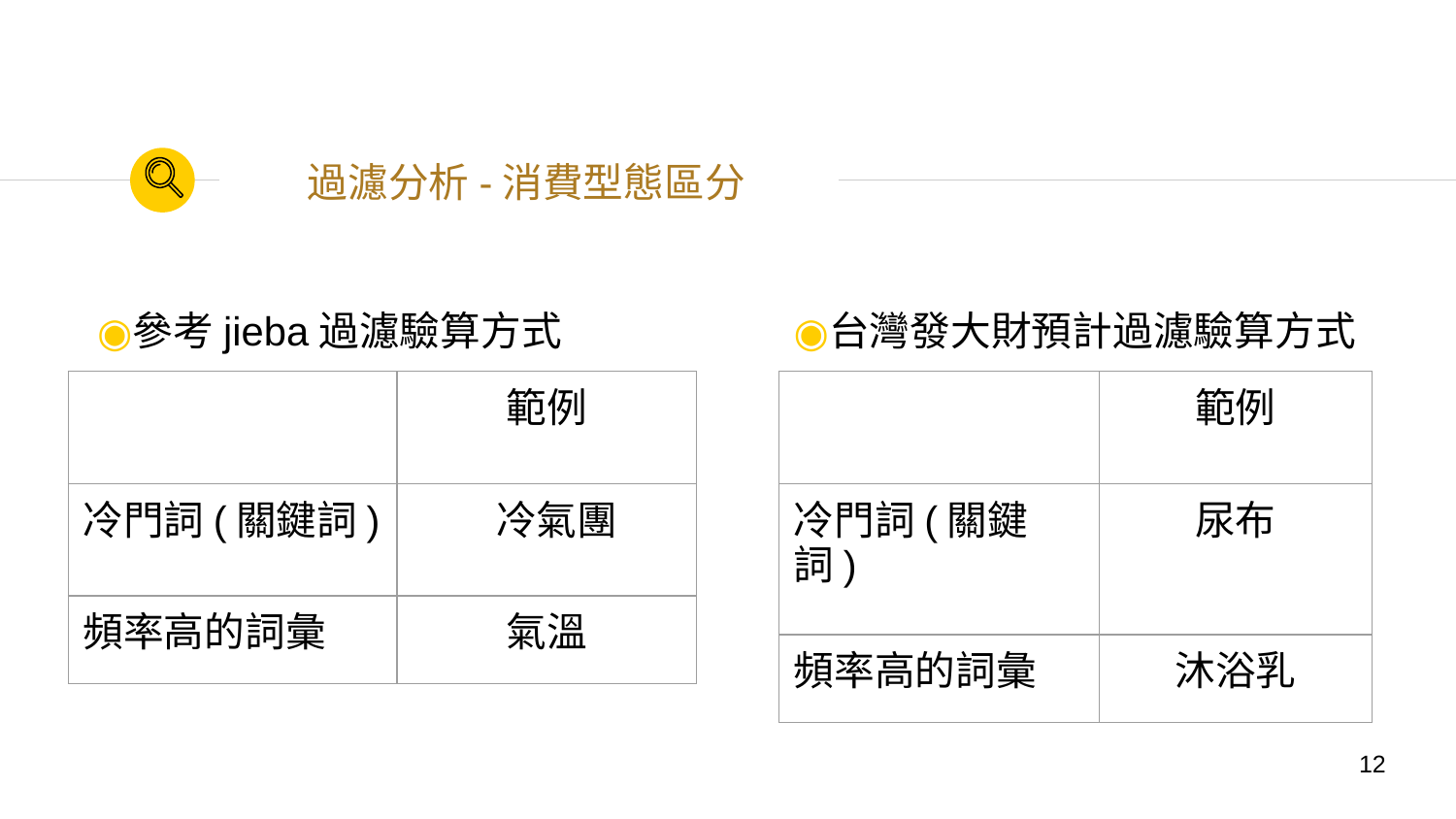

# 過濾分析-消費型態區分

參考jieba過濾驗算方式

台灣發大財預計過濾驗算方式

|  | 範例 |
| --- | --- |
| 冷門詞(關鍵詞) | 冷氣團 |
| 頻率高的詞彙 | 氣溫 |
|  | 範例 |
| --- | --- |
| 冷門詞(關鍵詞) | 尿布 |
| 頻率高的詞彙 | 沐浴乳 |
12